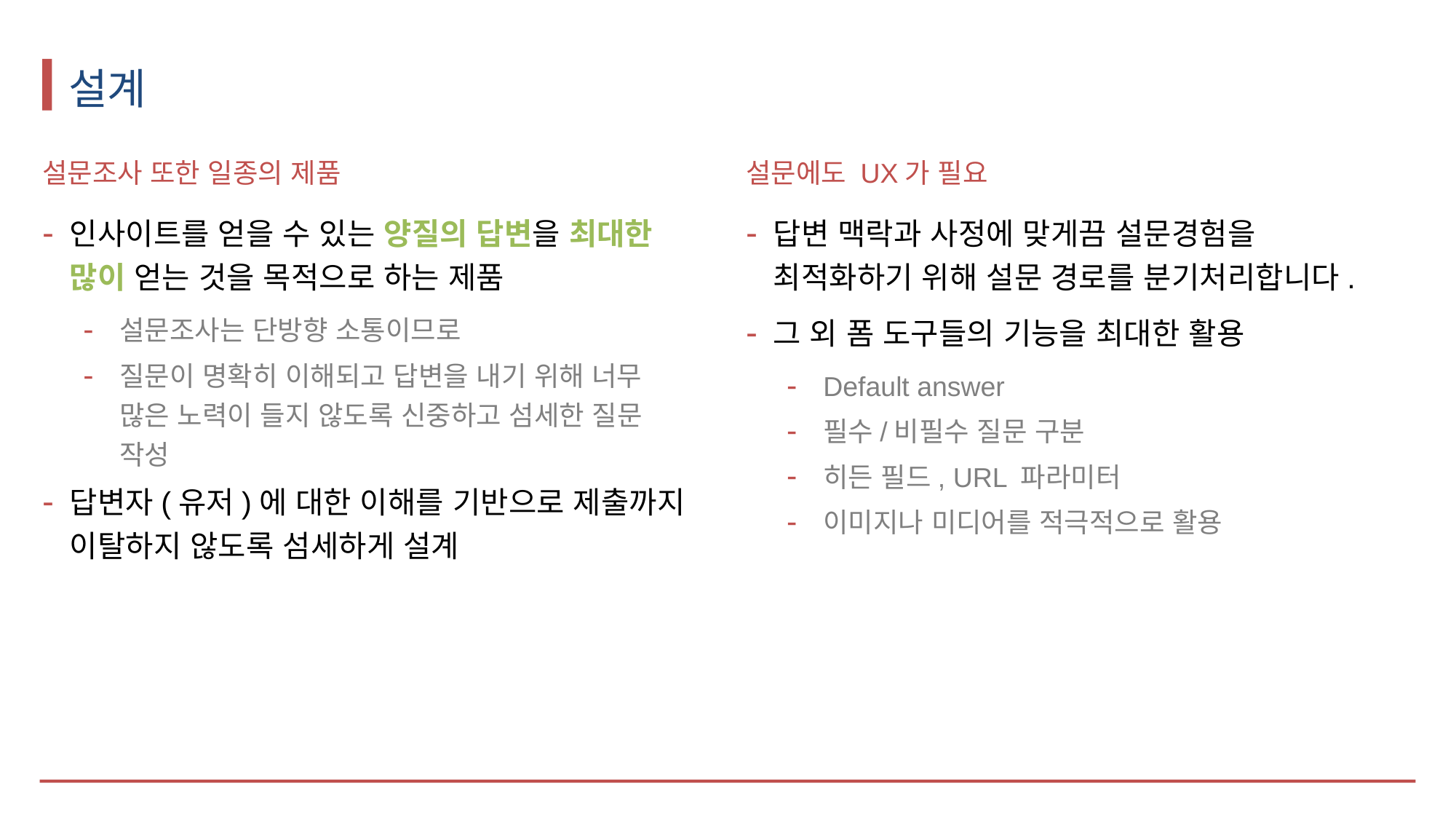

# 설계
설문조사 또한 일종의 제품
인사이트를 얻을 수 있는 양질의 답변을 최대한 많이 얻는 것을 목적으로 하는 제품
설문조사는 단방향 소통이므로
질문이 명확히 이해되고 답변을 내기 위해 너무 많은 노력이 들지 않도록 신중하고 섬세한 질문 작성
답변자(유저)에 대한 이해를 기반으로 제출까지 이탈하지 않도록 섬세하게 설계
설문에도 UX가 필요
답변 맥락과 사정에 맞게끔 설문경험을 최적화하기 위해 설문 경로를 분기처리합니다.
그 외 폼 도구들의 기능을 최대한 활용
Default answer
필수/비필수 질문 구분
히든 필드, URL 파라미터
이미지나 미디어를 적극적으로 활용